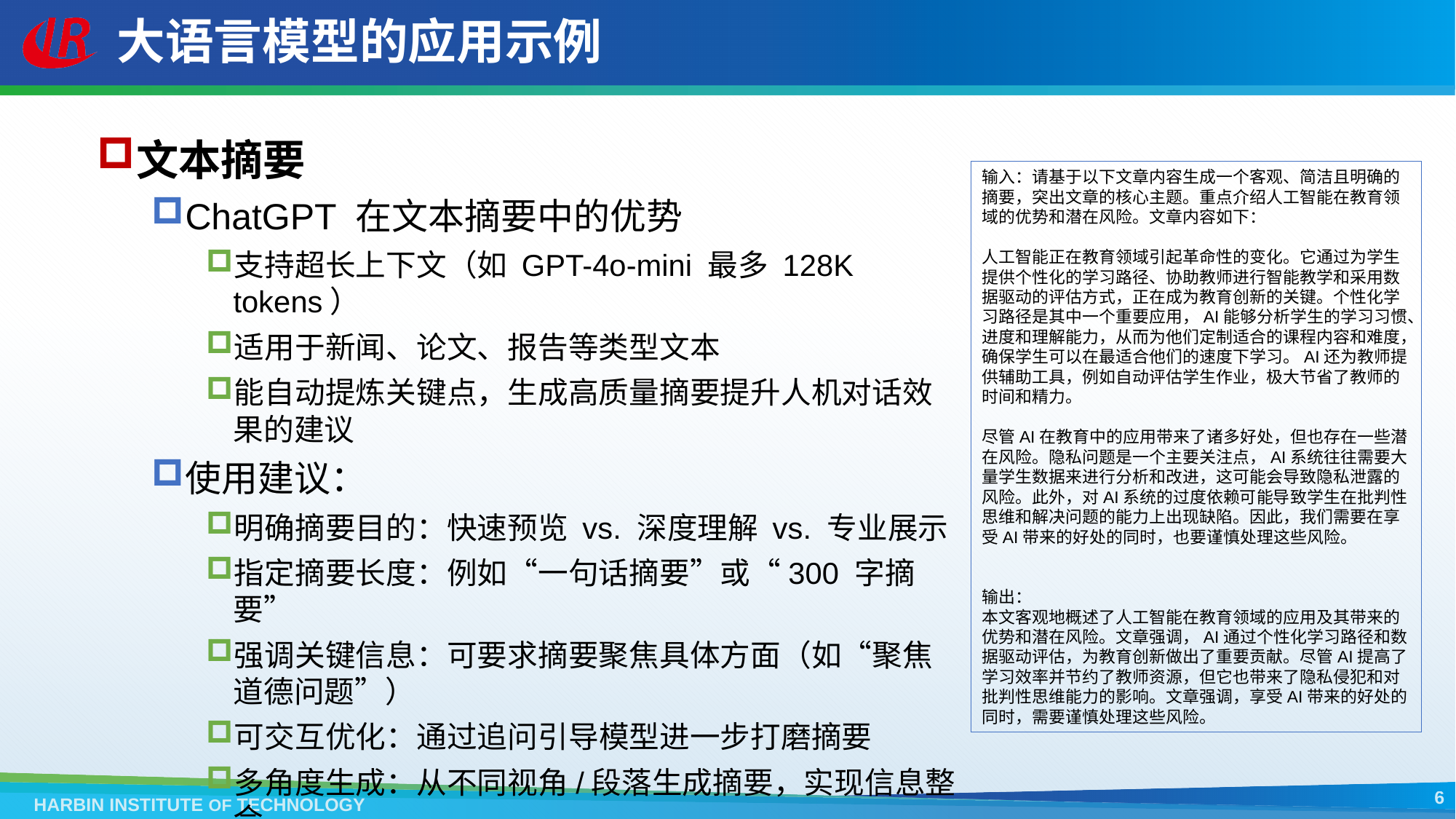

# 大语言模型的应用示例
文本摘要
ChatGPT 在文本摘要中的优势
支持超长上下文（如 GPT-4o-mini 最多 128K tokens）
适用于新闻、论文、报告等类型文本
能自动提炼关键点，生成高质量摘要提升人机对话效果的建议
使用建议：
明确摘要目的：快速预览 vs. 深度理解 vs. 专业展示
指定摘要长度：例如“一句话摘要”或“300 字摘要”
强调关键信息：可要求摘要聚焦具体方面（如“聚焦道德问题”）
可交互优化：通过追问引导模型进一步打磨摘要
多角度生成：从不同视角/段落生成摘要，实现信息整合
输入：请基于以下文章内容生成一个客观、简洁且明确的摘要，突出文章的核心主题。重点介绍人工智能在教育领域的优势和潜在风险。文章内容如下：

人工智能正在教育领域引起革命性的变化。它通过为学生提供个性化的学习路径、协助教师进行智能教学和采用数据驱动的评估方式，正在成为教育创新的关键。个性化学习路径是其中一个重要应用，AI能够分析学生的学习习惯、进度和理解能力，从而为他们定制适合的课程内容和难度，确保学生可以在最适合他们的速度下学习。AI还为教师提供辅助工具，例如自动评估学生作业，极大节省了教师的时间和精力。

尽管AI在教育中的应用带来了诸多好处，但也存在一些潜在风险。隐私问题是一个主要关注点，AI系统往往需要大量学生数据来进行分析和改进，这可能会导致隐私泄露的风险。此外，对AI系统的过度依赖可能导致学生在批判性思维和解决问题的能力上出现缺陷。因此，我们需要在享受AI带来的好处的同时，也要谨慎处理这些风险。

输出：
本文客观地概述了人工智能在教育领域的应用及其带来的优势和潜在风险。文章强调，AI通过个性化学习路径和数据驱动评估，为教育创新做出了重要贡献。尽管AI提高了学习效率并节约了教师资源，但它也带来了隐私侵犯和对批判性思维能力的影响。文章强调，享受AI带来的好处的同时，需要谨慎处理这些风险。
6
HARBIN INSTITUTE OF TECHNOLOGY